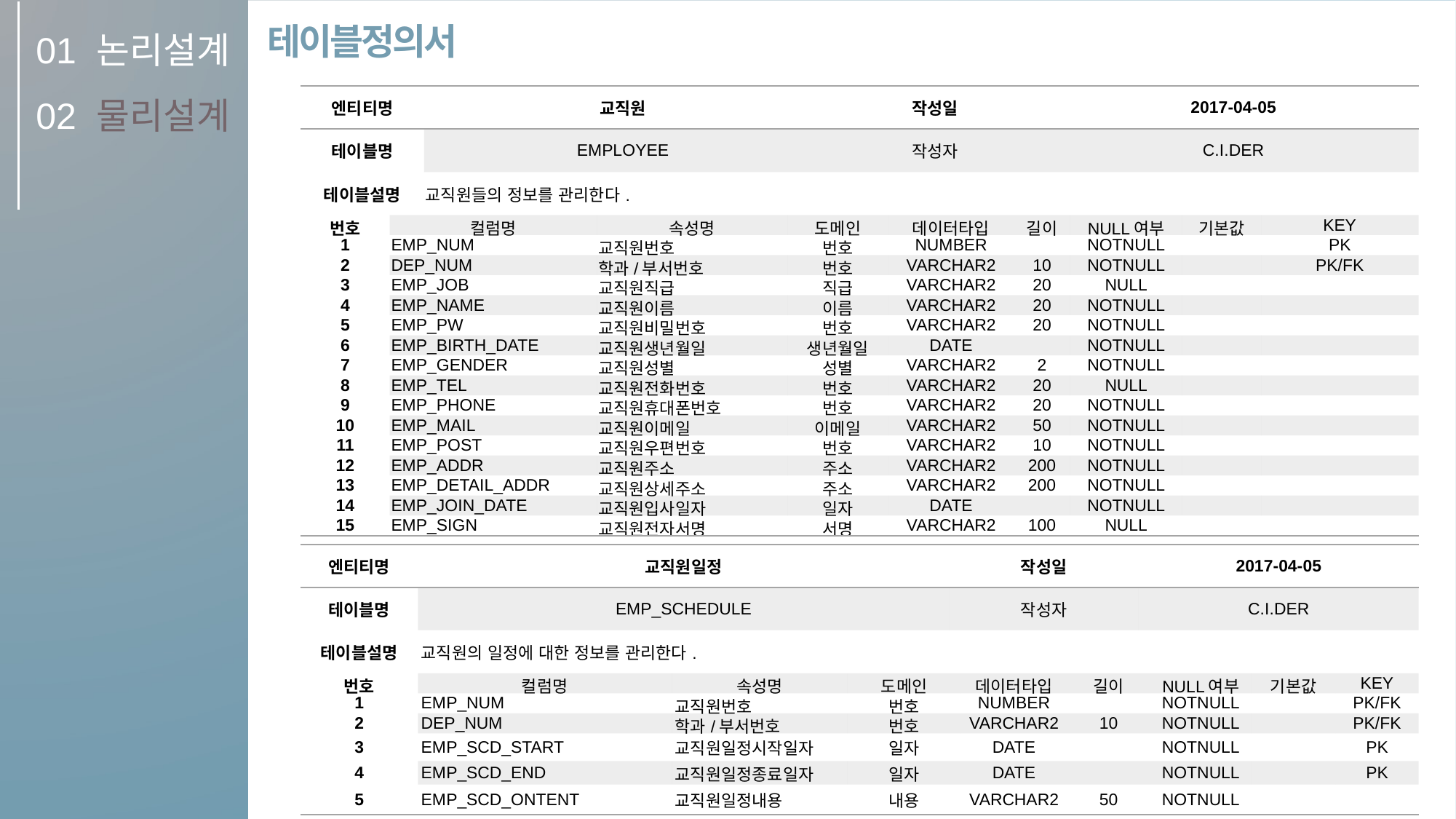

01
02
논리설계
물리설계

테이블정의서
| 엔티티명 |  | 교직원 |  |  | 작성일 |  |  | 2017-04-05 |  |  |  |
| --- | --- | --- | --- | --- | --- | --- | --- | --- | --- | --- | --- |
| 테이블명 |  | EMPLOYEE |  |  | 작성자 |  |  | C.I.DER |  |  |  |
| 테이블설명 |  | 교직원들의 정보를 관리한다. |  |  |  |  |  |  |  |  |  |
| 번호 | 컬럼명 |  | 속성명 | 도메인 |  | 데이터타입 | 길이 |  | NULL여부 | 기본값 | KEY |
| 1 | EMP\_NUM |  | 교직원번호 | 번호 |  | NUMBER |  |  | NOTNULL |  | PK |
| 2 | DEP\_NUM |  | 학과/부서번호 | 번호 |  | VARCHAR2 | 10 |  | NOTNULL |  | PK/FK |
| 3 | EMP\_JOB |  | 교직원직급 | 직급 |  | VARCHAR2 | 20 |  | NULL |  |  |
| 4 | EMP\_NAME |  | 교직원이름 | 이름 |  | VARCHAR2 | 20 |  | NOTNULL |  |  |
| 5 | EMP\_PW |  | 교직원비밀번호 | 번호 |  | VARCHAR2 | 20 |  | NOTNULL |  |  |
| 6 | EMP\_BIRTH\_DATE |  | 교직원생년월일 | 생년월일 |  | DATE |  |  | NOTNULL |  |  |
| 7 | EMP\_GENDER |  | 교직원성별 | 성별 |  | VARCHAR2 | 2 |  | NOTNULL |  |  |
| 8 | EMP\_TEL |  | 교직원전화번호 | 번호 |  | VARCHAR2 | 20 |  | NULL |  |  |
| 9 | EMP\_PHONE |  | 교직원휴대폰번호 | 번호 |  | VARCHAR2 | 20 |  | NOTNULL |  |  |
| 10 | EMP\_MAIL |  | 교직원이메일 | 이메일 |  | VARCHAR2 | 50 |  | NOTNULL |  |  |
| 11 | EMP\_POST |  | 교직원우편번호 | 번호 |  | VARCHAR2 | 10 |  | NOTNULL |  |  |
| 12 | EMP\_ADDR |  | 교직원주소 | 주소 |  | VARCHAR2 | 200 |  | NOTNULL |  |  |
| 13 | EMP\_DETAIL\_ADDR |  | 교직원상세주소 | 주소 |  | VARCHAR2 | 200 |  | NOTNULL |  |  |
| 14 | EMP\_JOIN\_DATE |  | 교직원입사일자 | 일자 |  | DATE |  |  | NOTNULL |  |  |
| 15 | EMP\_SIGN |  | 교직원전자서명 | 서명 |  | VARCHAR2 | 100 |  | NULL |  |  |
| 엔티티명 | 교직원일정 |  |  | 작성일 |  |  | 2017-04-05 |  |  |  |
| --- | --- | --- | --- | --- | --- | --- | --- | --- | --- | --- |
| 테이블명 | EMP\_SCHEDULE |  |  | 작성자 |  |  | C.I.DER |  |  |  |
| 테이블설명 | 교직원의 일정에 대한 정보를 관리한다. |  |  |  |  |  |  |  |  |  |
| 번호 | 컬럼명 | 속성명 | 도메인 |  | 데이터타입 | 길이 |  | NULL여부 | 기본값 | KEY |
| 1 | EMP\_NUM | 교직원번호 | 번호 |  | NUMBER |  |  | NOTNULL |  | PK/FK |
| 2 | DEP\_NUM | 학과/부서번호 | 번호 |  | VARCHAR2 | 10 |  | NOTNULL |  | PK/FK |
| 3 | EMP\_SCD\_START | 교직원일정시작일자 | 일자 |  | DATE |  |  | NOTNULL |  | PK |
| 4 | EMP\_SCD\_END | 교직원일정종료일자 | 일자 |  | DATE |  |  | NOTNULL |  | PK |
| 5 | EMP\_SCD\_ONTENT | 교직원일정내용 | 내용 |  | VARCHAR2 | 50 |  | NOTNULL |  |  |